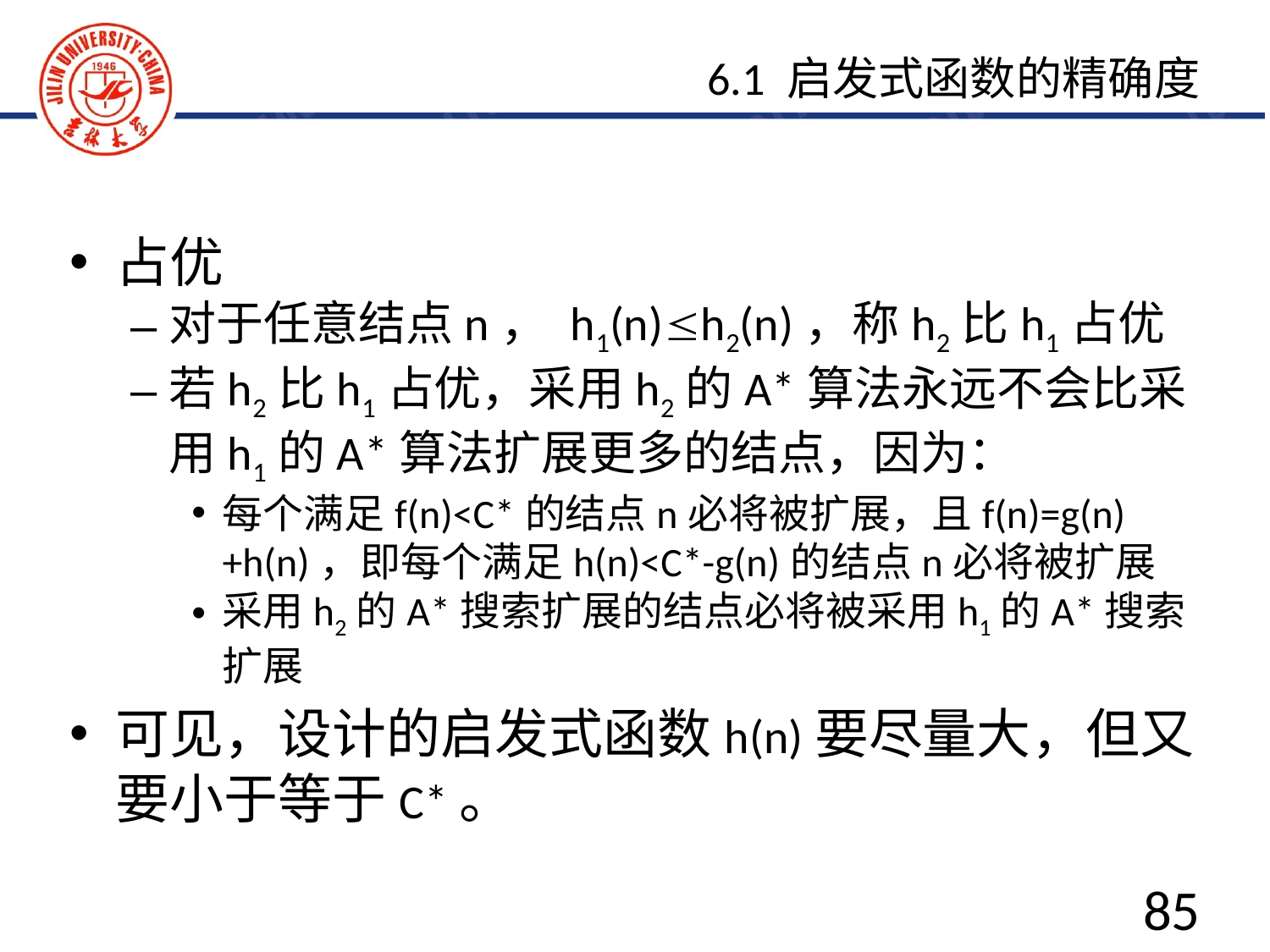

6.1 启发式函数的精确度
占优
对于任意结点n， h1(n)≤h2(n)，称h2比h1占优
若h2比h1占优，采用h2的A*算法永远不会比采用h1的A*算法扩展更多的结点，因为：
每个满足f(n)<C*的结点n必将被扩展，且f(n)=g(n)+h(n)，即每个满足h(n)<C*-g(n)的结点n必将被扩展
采用h2的A*搜索扩展的结点必将被采用h1的A*搜索扩展
可见，设计的启发式函数h(n)要尽量大，但又要小于等于C*。
85